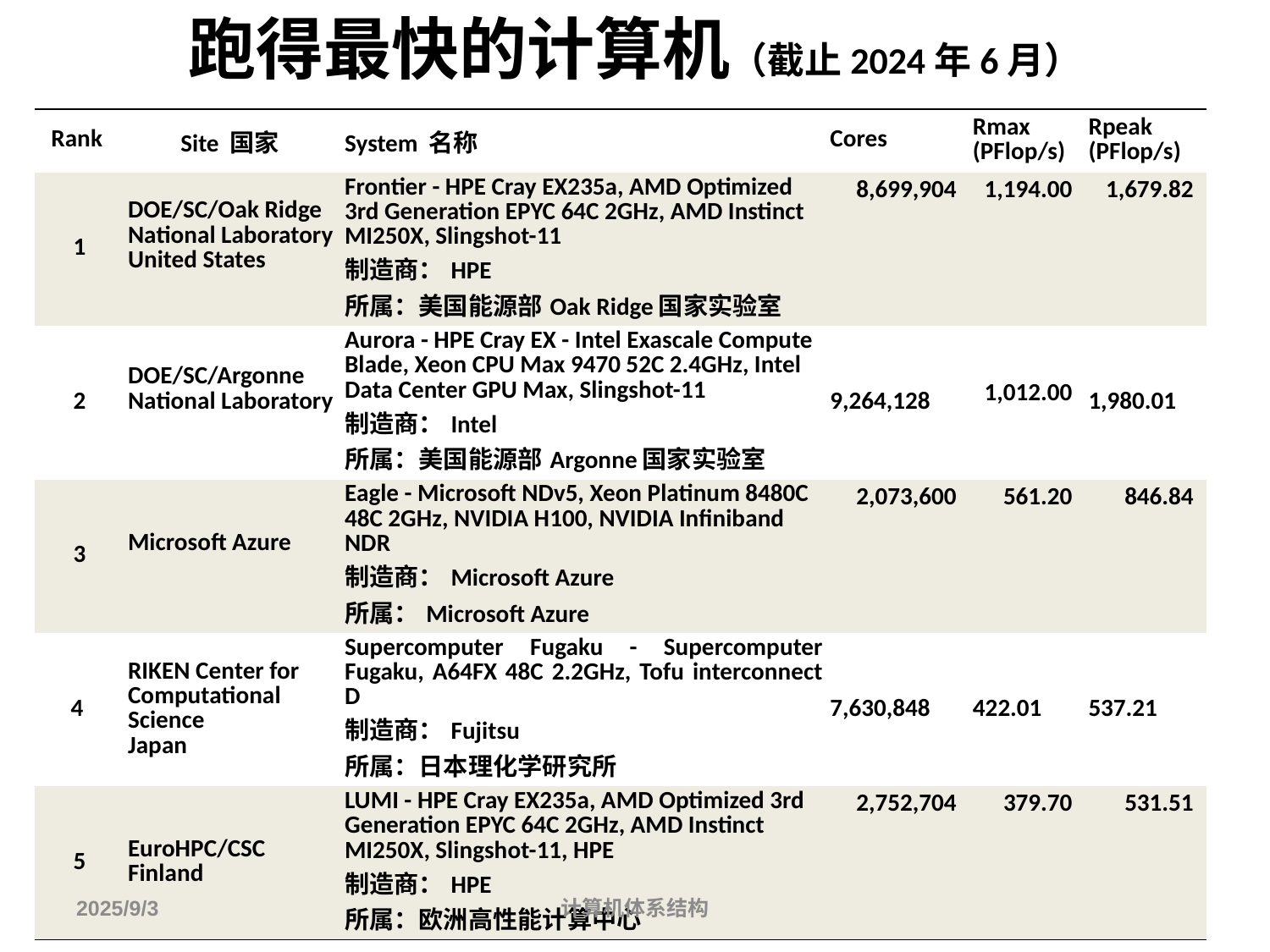

# 跑得最快的计算机（截止2024年6月）
| Rank | Site 国家 | System 名称 | Cores | Rmax (PFlop/s) | Rpeak (PFlop/s) |
| --- | --- | --- | --- | --- | --- |
| 1 | DOE/SC/Oak Ridge National Laboratory United States | Frontier - HPE Cray EX235a, AMD Optimized 3rd Generation EPYC 64C 2GHz, AMD Instinct MI250X, Slingshot-11 制造商：HPE 所属：美国能源部Oak Ridge国家实验室 | 8,699,904 | 1,194.00 | 1,679.82 |
| 2 | DOE/SC/Argonne National Laboratory | Aurora - HPE Cray EX - Intel Exascale Compute Blade, Xeon CPU Max 9470 52C 2.4GHz, Intel Data Center GPU Max, Slingshot-11 制造商：Intel 所属：美国能源部Argonne国家实验室 | 9,264,128 | 1,012.00 | 1,980.01 |
| 3 | Microsoft Azure | Eagle - Microsoft NDv5, Xeon Platinum 8480C 48C 2GHz, NVIDIA H100, NVIDIA Infiniband NDR 制造商：Microsoft Azure 所属：Microsoft Azure | 2,073,600 | 561.20 | 846.84 |
| 4 | RIKEN Center for Computational Science Japan | Supercomputer Fugaku - Supercomputer Fugaku, A64FX 48C 2.2GHz, Tofu interconnect D 制造商：Fujitsu 所属：日本理化学研究所 | 7,630,848 | 422.01 | 537.21 |
| 5 | EuroHPC/CSC Finland | LUMI - HPE Cray EX235a, AMD Optimized 3rd Generation EPYC 64C 2GHz, AMD Instinct MI250X, Slingshot-11, HPE 制造商：HPE 所属：欧洲高性能计算中心 | 2,752,704 | 379.70 | 531.51 |
2025/9/3
计算机体系结构
11